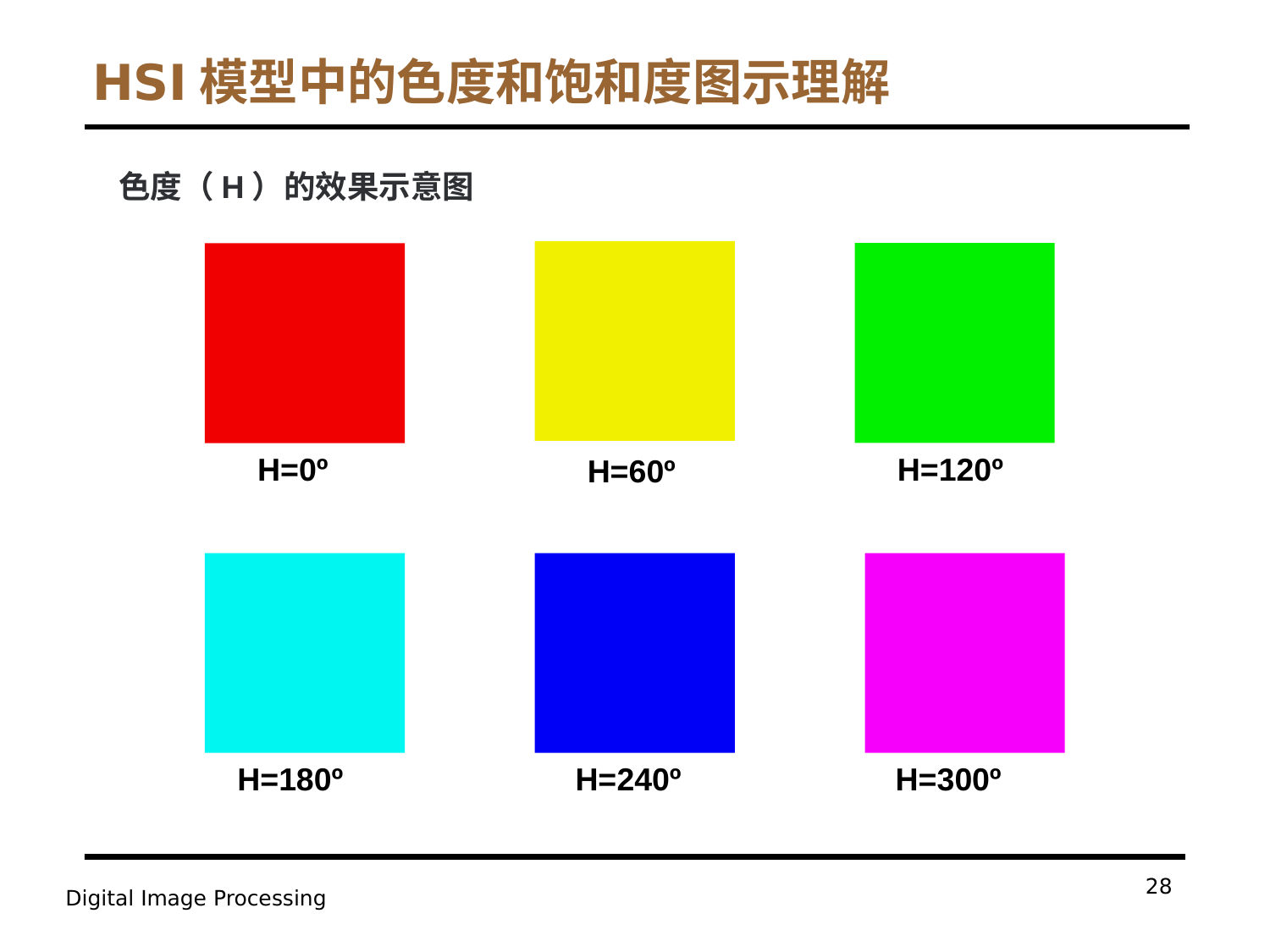

# HSI模型中的色度和饱和度图示理解
色度（H）的效果示意图

H=60º

H=120º

H=0º

H=180º

H=240º

H=300º
28
Digital Image Processing